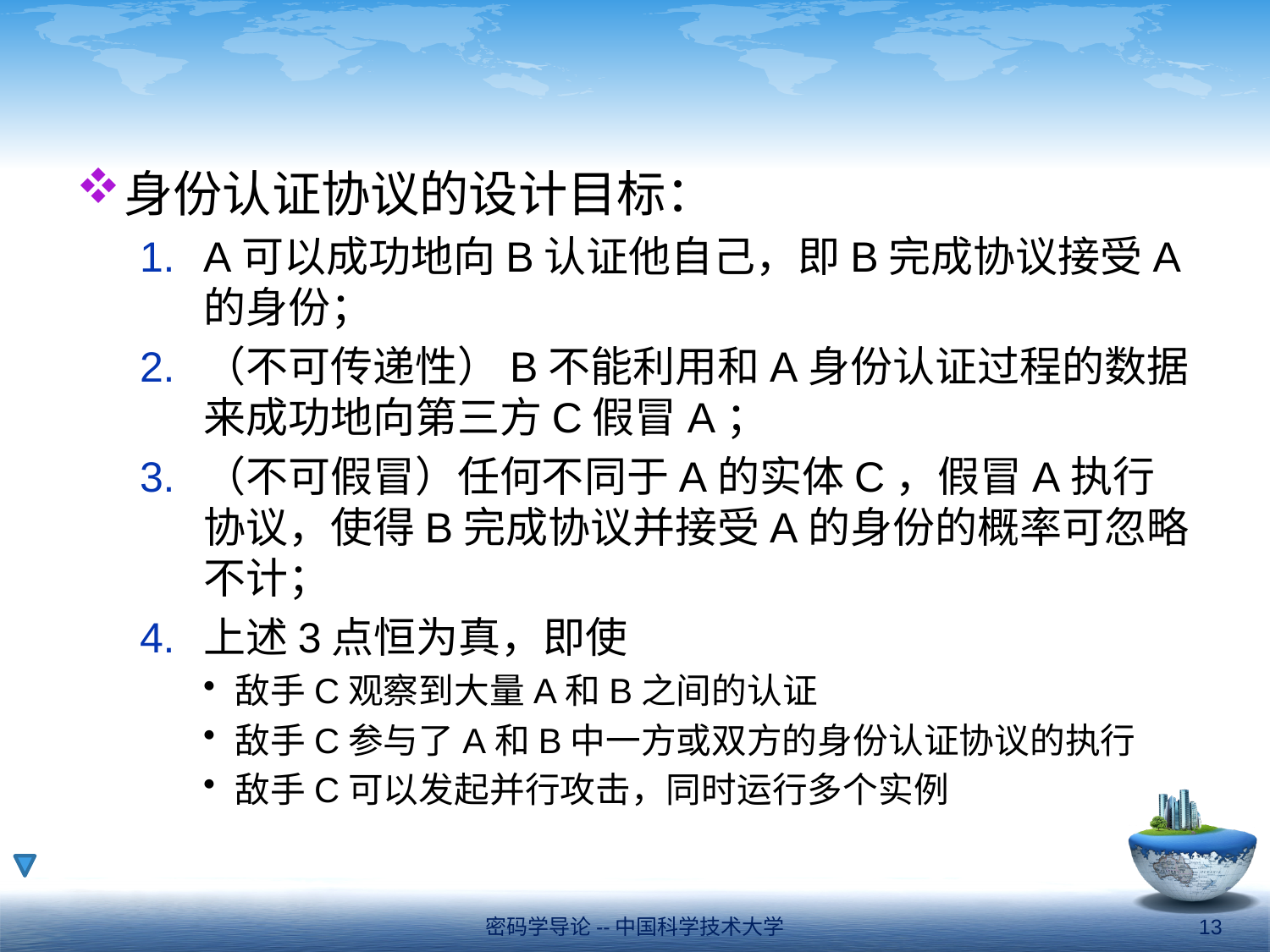

#
身份认证协议的设计目标：
A可以成功地向B认证他自己，即B完成协议接受A的身份；
（不可传递性）B不能利用和A身份认证过程的数据来成功地向第三方C假冒A；
（不可假冒）任何不同于A的实体C，假冒A执行协议，使得B完成协议并接受A的身份的概率可忽略不计；
上述3点恒为真，即使
敌手C观察到大量A和B之间的认证
敌手C参与了A和B中一方或双方的身份认证协议的执行
敌手C可以发起并行攻击，同时运行多个实例

密码学导论--中国科学技术大学
13